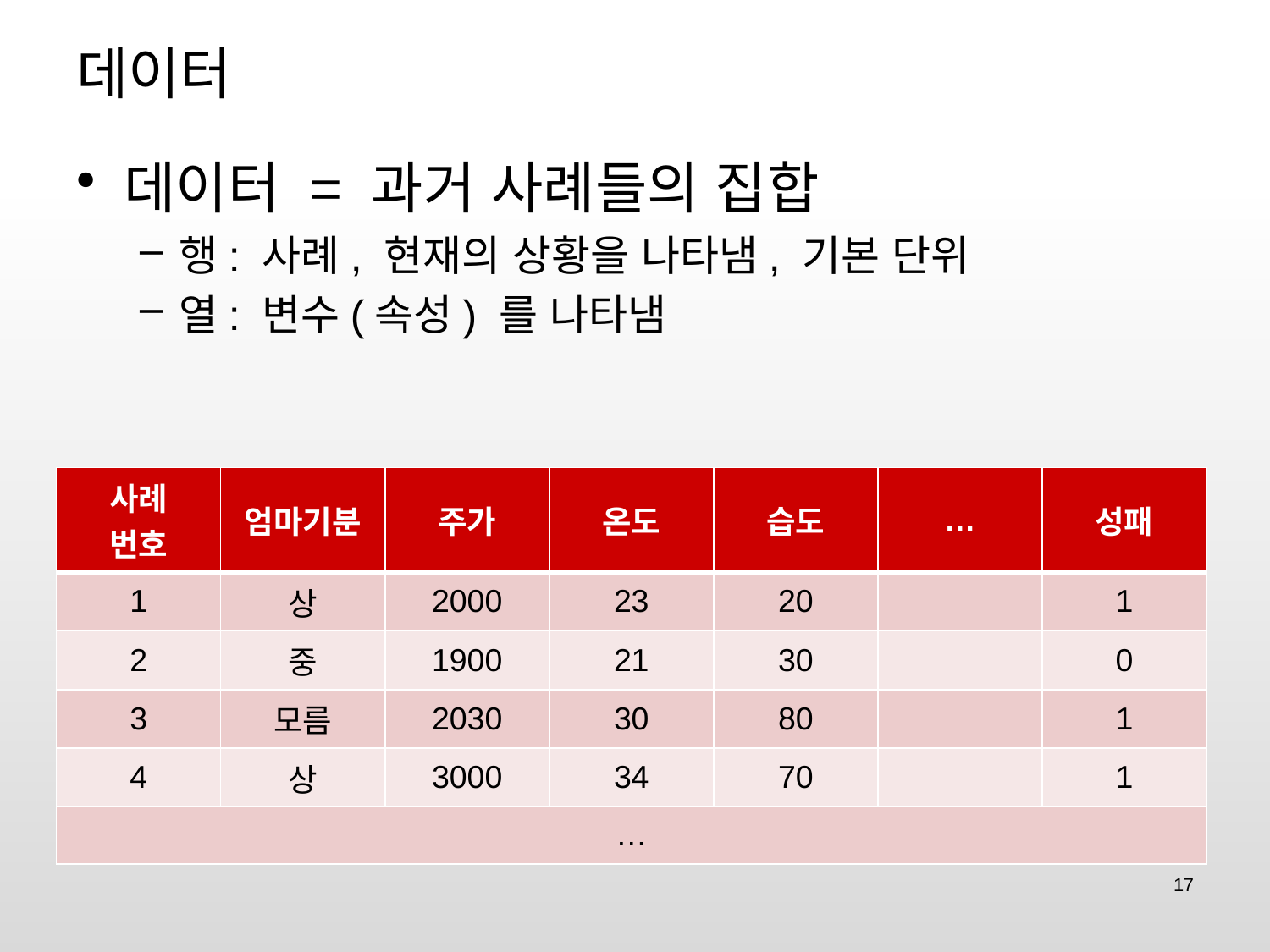

# 데이터
데이터 = 과거 사례들의 집합
행: 사례, 현재의 상황을 나타냄, 기본 단위
열: 변수(속성) 를 나타냄
| 사례 번호 | 엄마기분 | 주가 | 온도 | 습도 | … | 성패 |
| --- | --- | --- | --- | --- | --- | --- |
| 1 | 상 | 2000 | 23 | 20 |  | 1 |
| 2 | 중 | 1900 | 21 | 30 |  | 0 |
| 3 | 모름 | 2030 | 30 | 80 |  | 1 |
| 4 | 상 | 3000 | 34 | 70 |  | 1 |
| … |  |  |  |  |  |  |
17